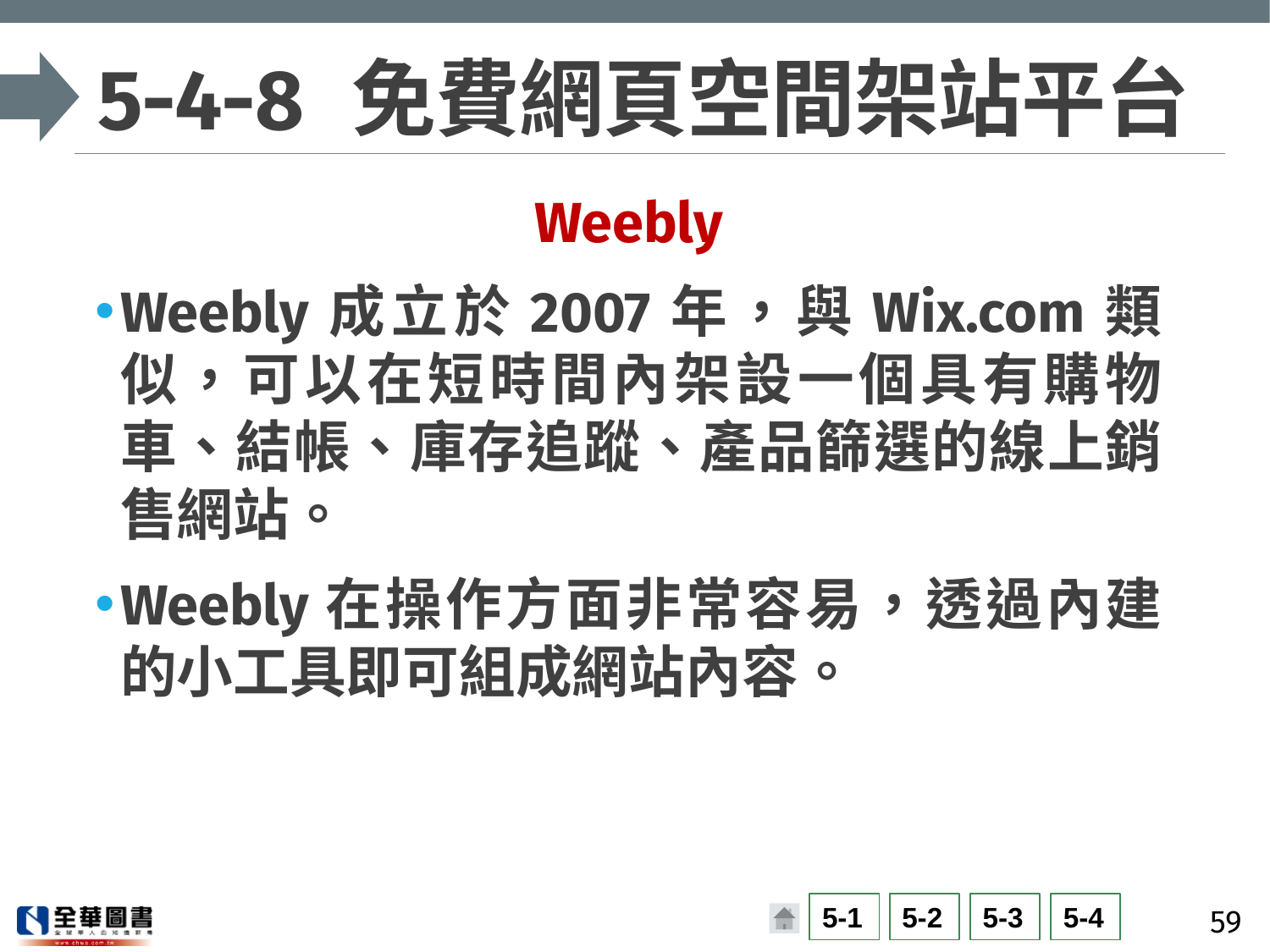

# 5-4-8	免費網頁空間架站平台
Weebly
Weebly成立於2007年，與Wix.com類似，可以在短時間內架設一個具有購物車、結帳、庫存追蹤、產品篩選的線上銷售網站。
Weebly在操作方面非常容易，透過內建的小工具即可組成網站內容。
59